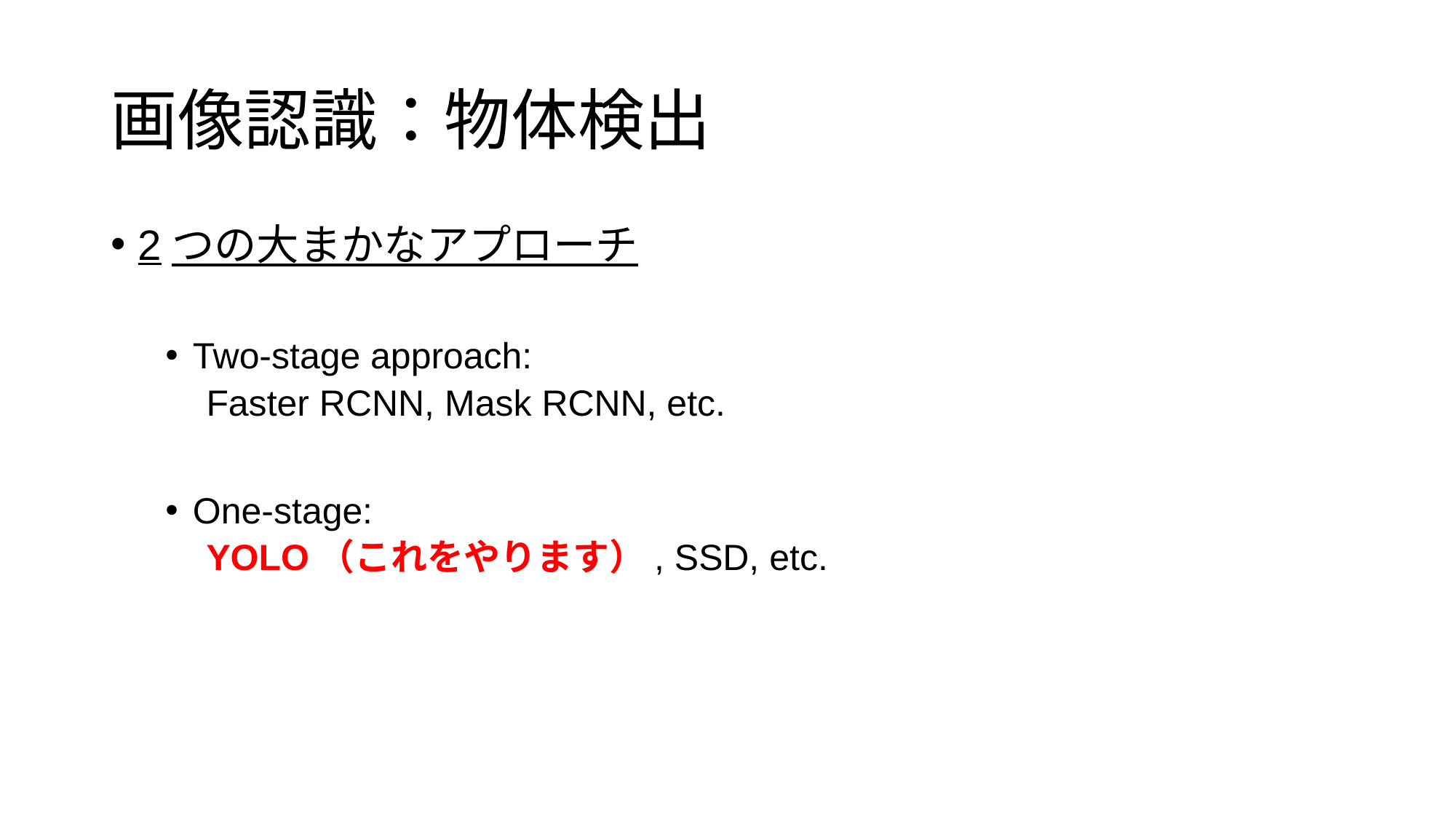

# 画像認識：物体検出
2つの大まかなアプローチ

Two-stage approach:
    Faster RCNN, Mask RCNN, etc.

One-stage:
    YOLO（これをやります）, SSD, etc.